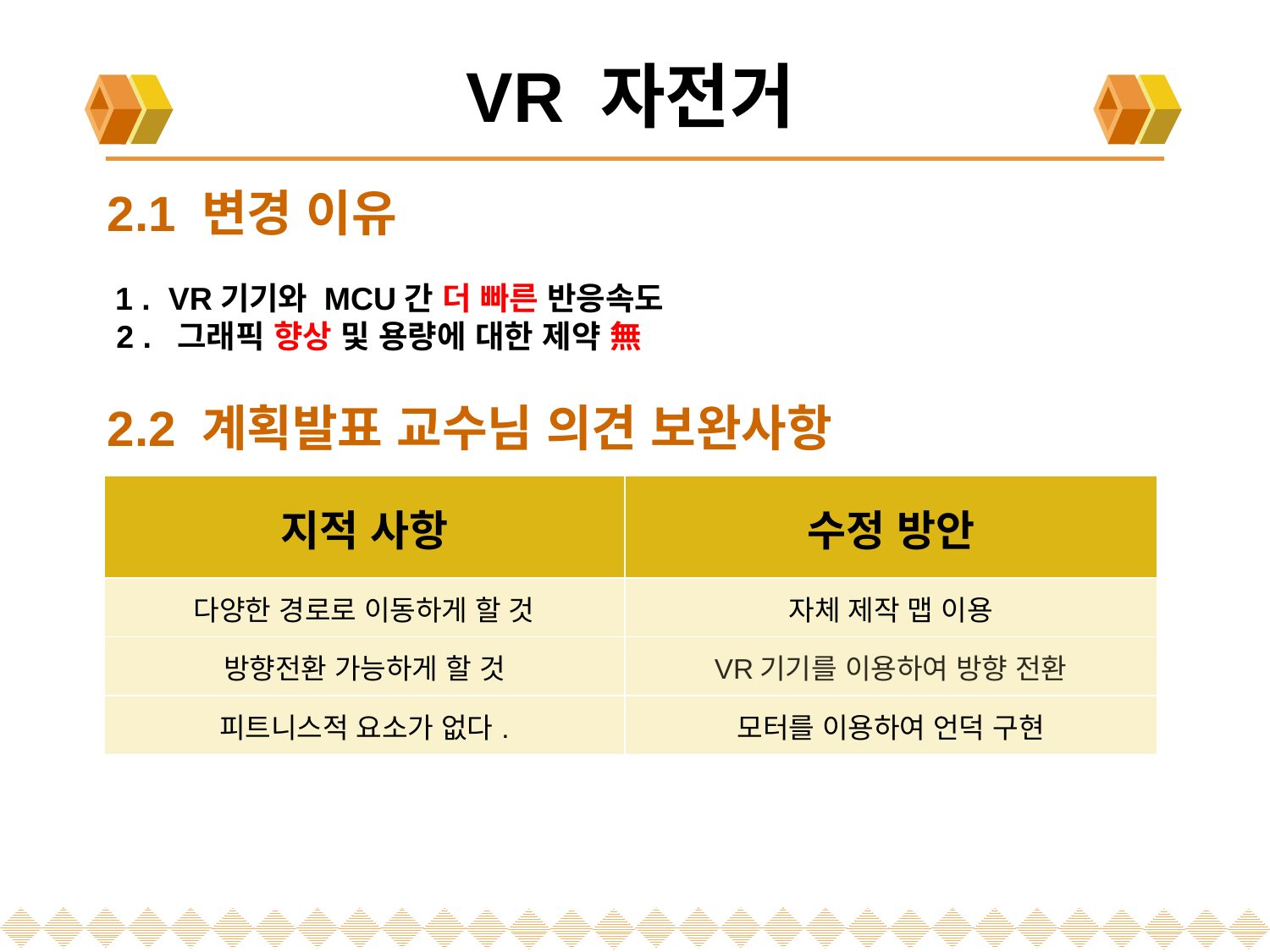

VR 자전거
2.1 변경 이유
 1 .  VR기기와 MCU간 더 빠른 반응속도
 2 .  그래픽 향상 및 용량에 대한 제약 無
2.2 계획발표 교수님 의견 보완사항
| 지적 사항 | 수정 방안 |
| --- | --- |
| 다양한 경로로 이동하게 할 것 | 자체 제작 맵 이용 |
| 방향전환 가능하게 할 것 | VR기기를 이용하여 방향 전환 |
| 피트니스적 요소가 없다. | 모터를 이용하여 언덕 구현 |